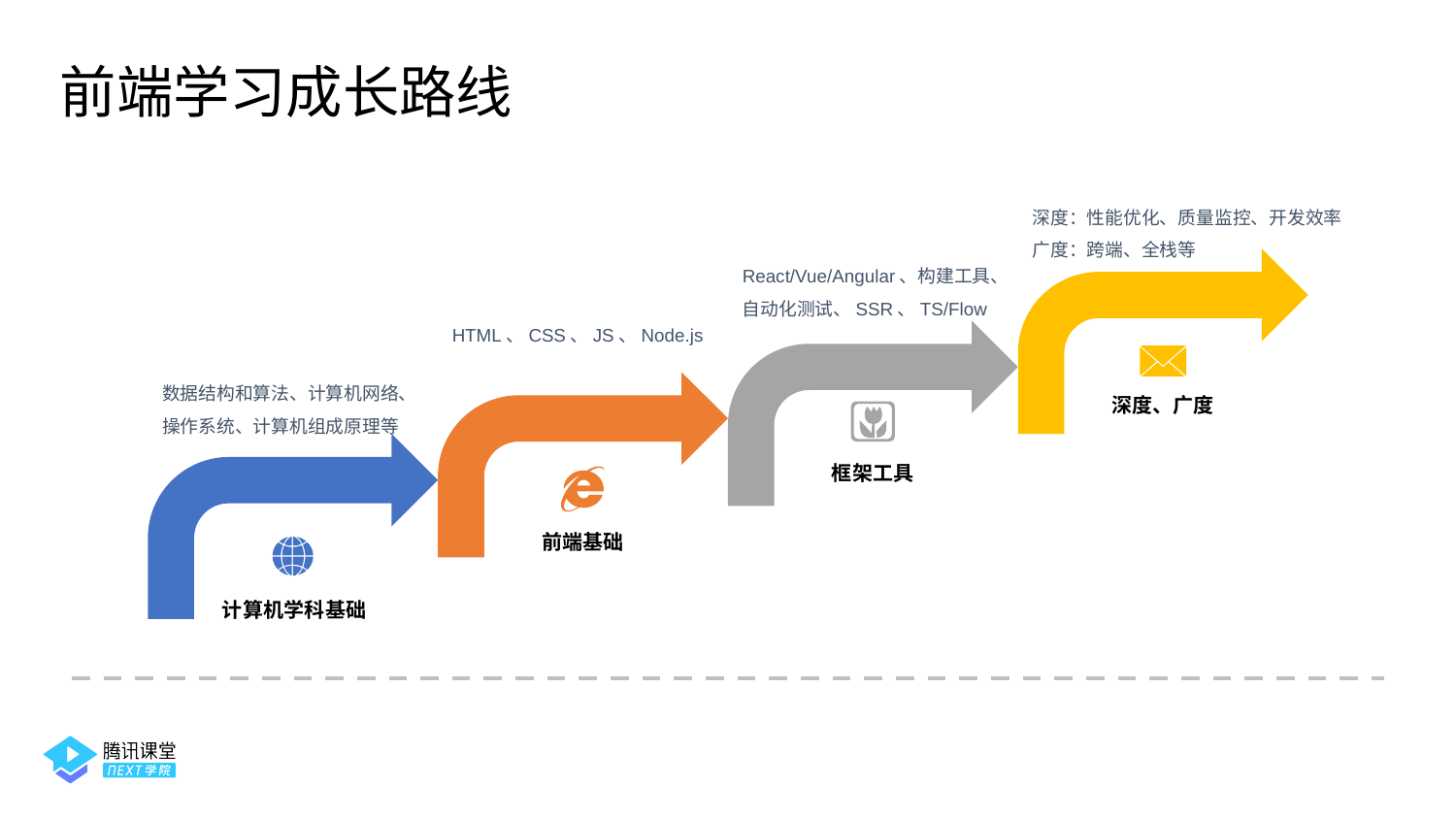

前端学习成长路线
深度：性能优化、质量监控、开发效率
广度：跨端、全栈等
React/Vue/Angular、构建工具、自动化测试、SSR、TS/Flow

HTML、CSS、JS、Node.js

数据结构和算法、计算机网络、操作系统、计算机组成原理等

深度、广度

框架工具

前端基础

计算机学科基础